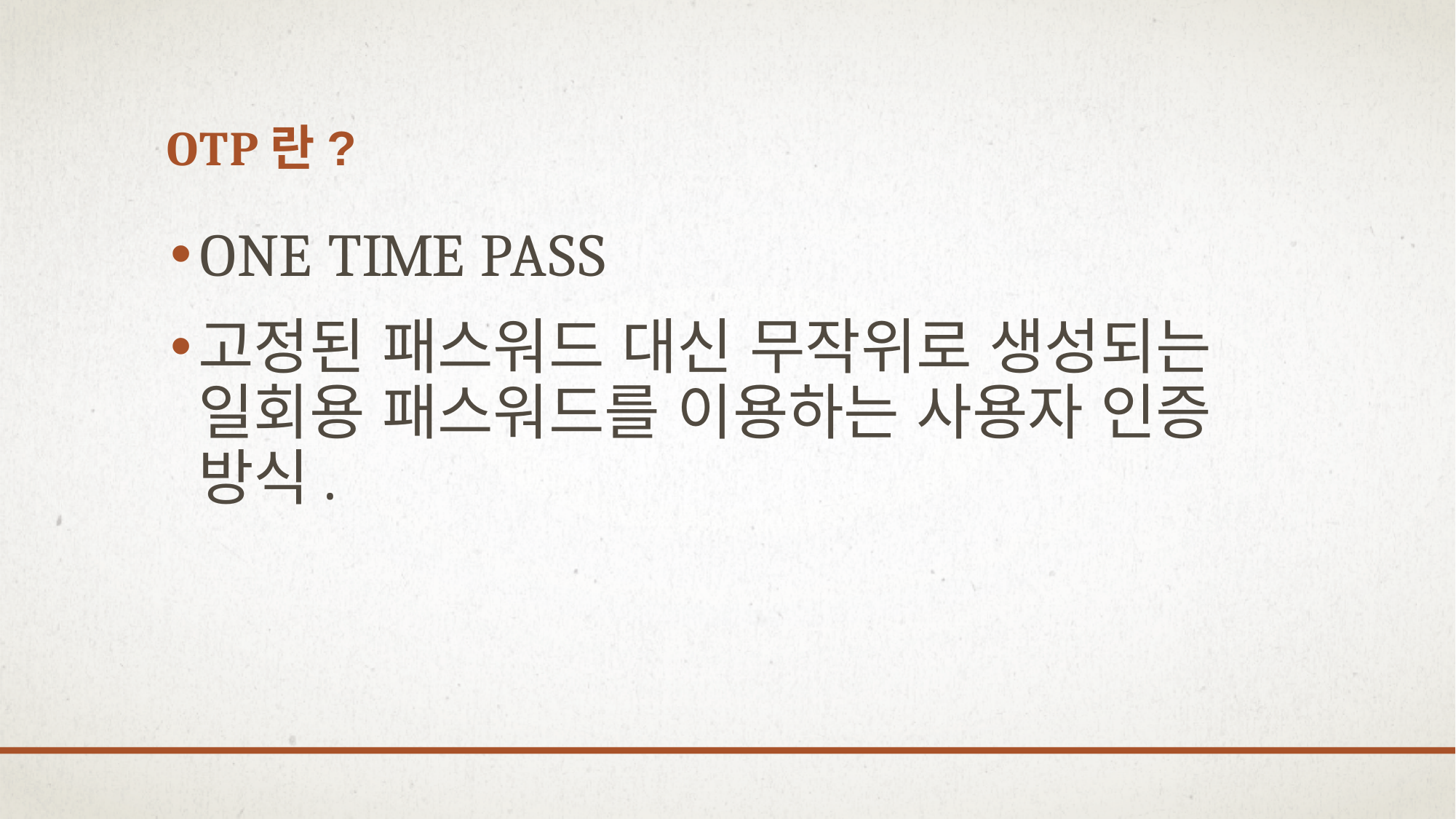

# Otp란?
ONE TIME PASS
고정된 패스워드 대신 무작위로 생성되는 일회용 패스워드를 이용하는 사용자 인증 방식.